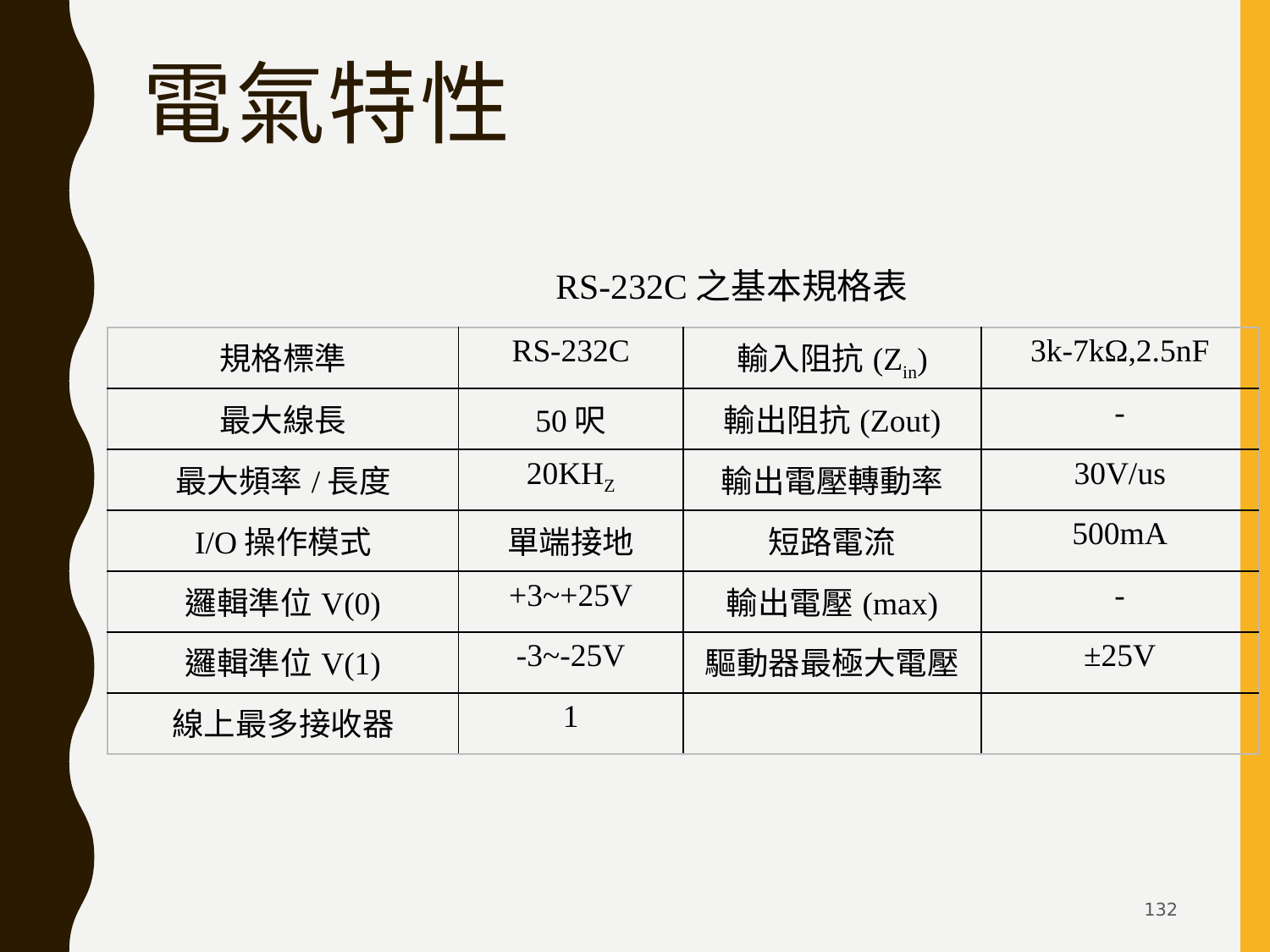

# 電氣特性
RS-232C之基本規格表
| 規格標準 | RS-232C | 輸入阻抗(Zin) | 3k-7kΩ,2.5nF |
| --- | --- | --- | --- |
| 最大線長 | 50呎 | 輸出阻抗(Zout) | - |
| 最大頻率/長度 | 20KHZ | 輸出電壓轉動率 | 30V/us |
| I/O操作模式 | 單端接地 | 短路電流 | 500mA |
| 邏輯準位V(0) | +3~+25V | 輸出電壓(max) | - |
| 邏輯準位V(1) | -3~-25V | 驅動器最極大電壓 | ±25V |
| 線上最多接收器 | 1 |  |  |
132